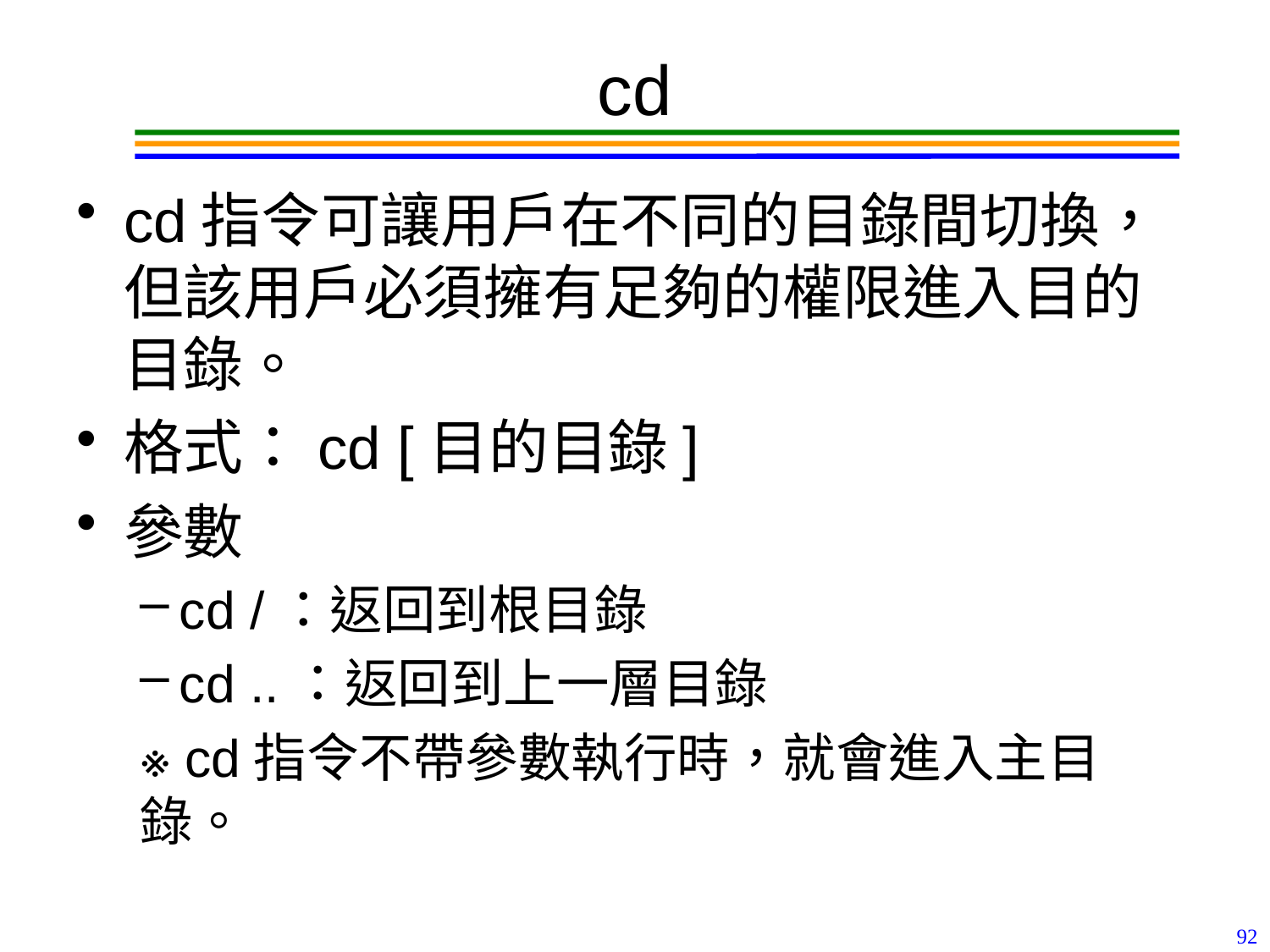

# cd
cd指令可讓用戶在不同的目錄間切換，但該用戶必須擁有足夠的權限進入目的目錄。
格式：cd [目的目錄]
參數
cd /：返回到根目錄
cd ..：返回到上一層目錄
※ cd指令不帶參數執行時，就會進入主目錄。

92